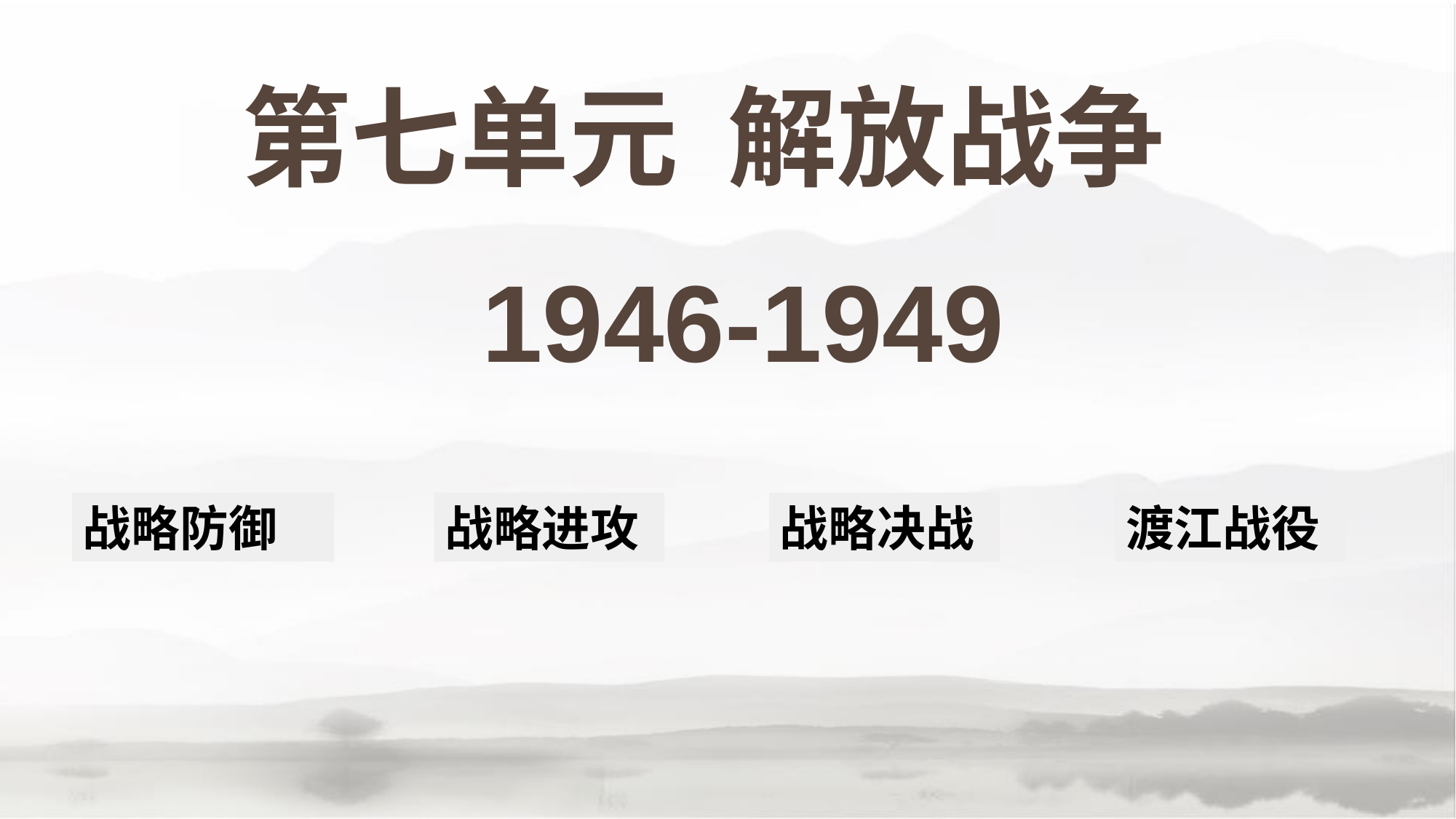

第七单元  解放战争
1946-1949
战略防御
战略进攻
战略决战
渡江战役